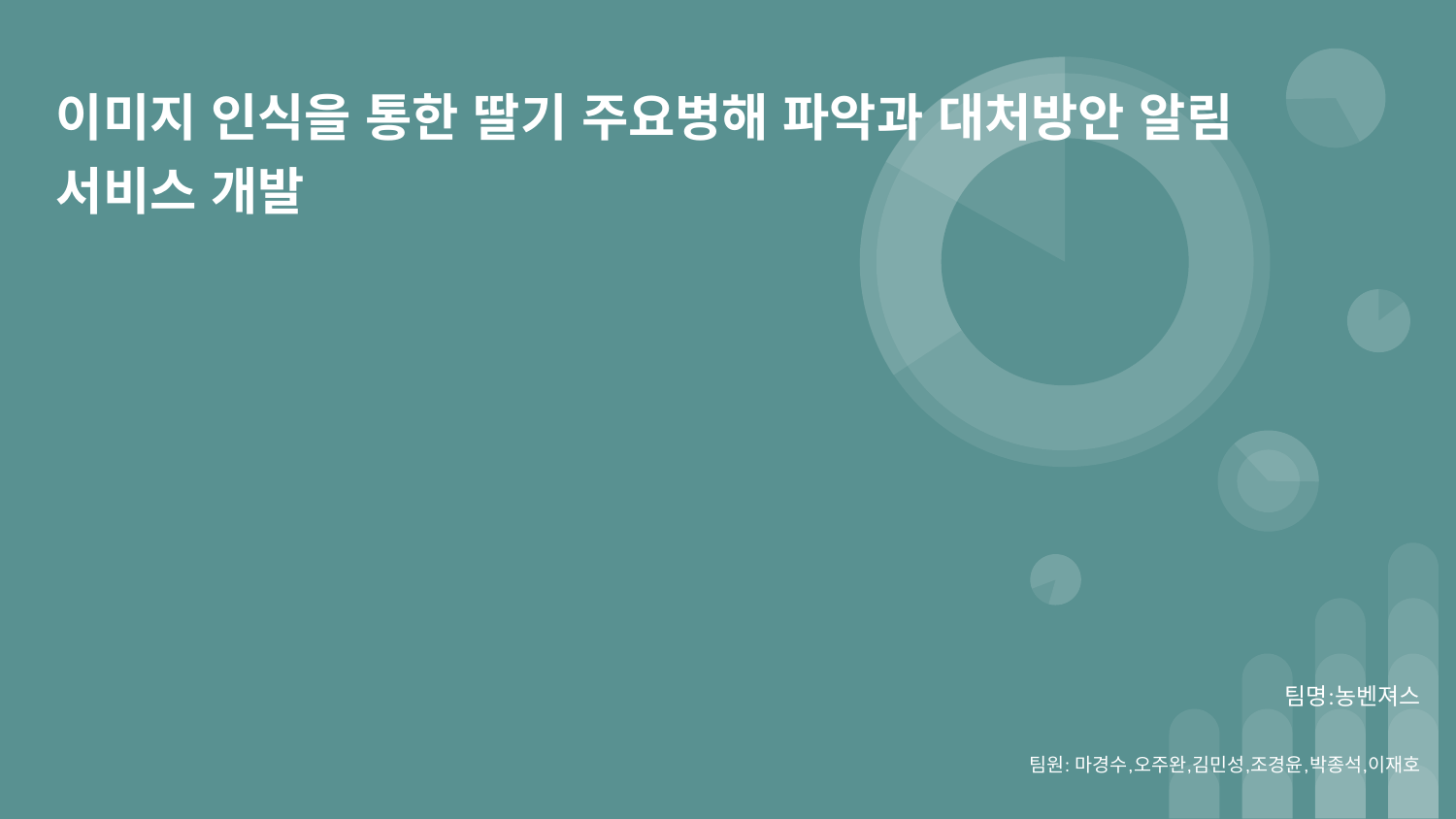

# 이미지 인식을 통한 딸기 주요병해 파악과 대처방안 알림 서비스 개발

팀명:농벤져스

팀원: 마경수,오주완,김민성,조경윤,박종석,이재호